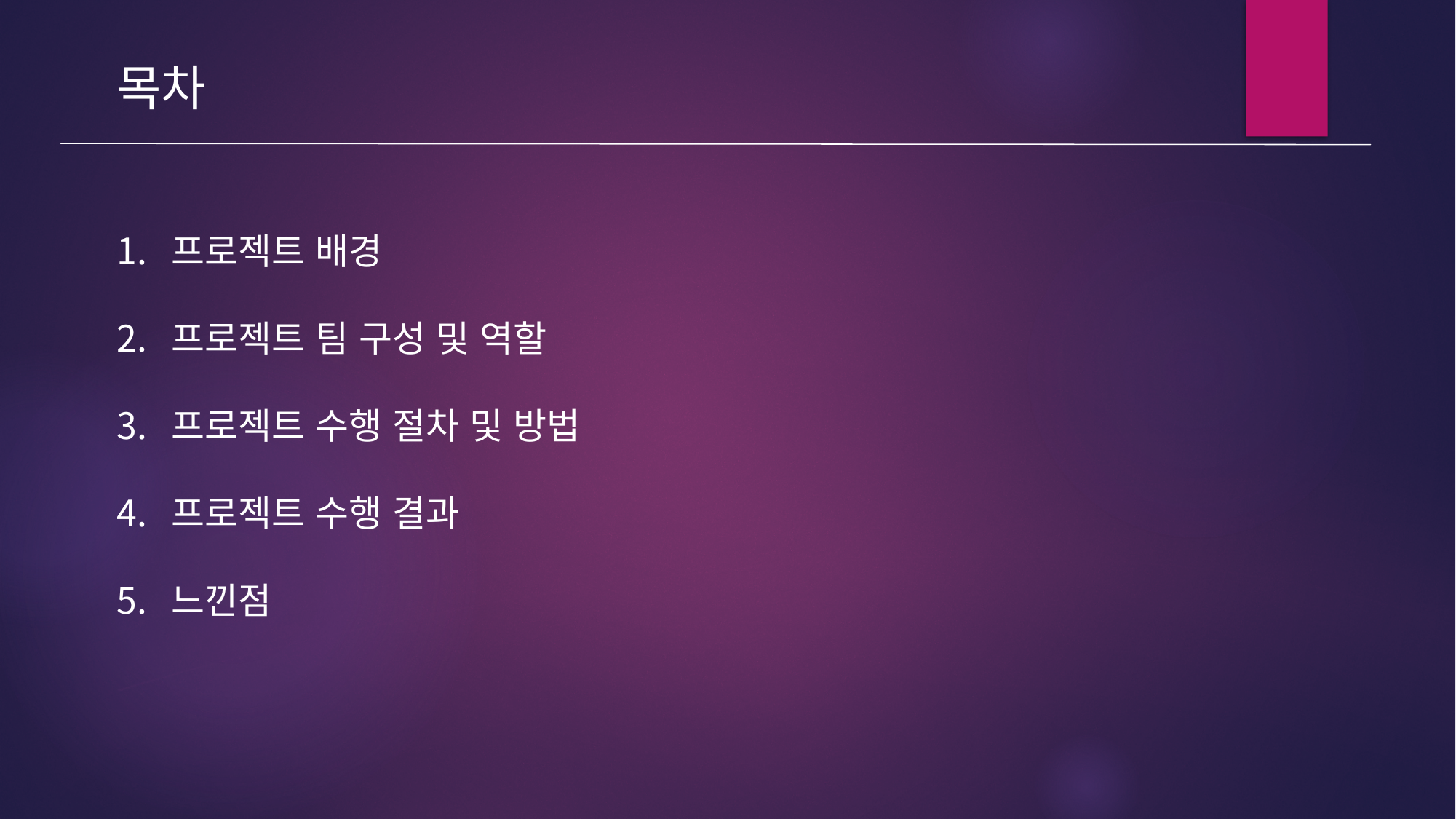

목차
프로젝트 배경

프로젝트 팀 구성 및 역할

프로젝트 수행 절차 및 방법

프로젝트 수행 결과

느낀점